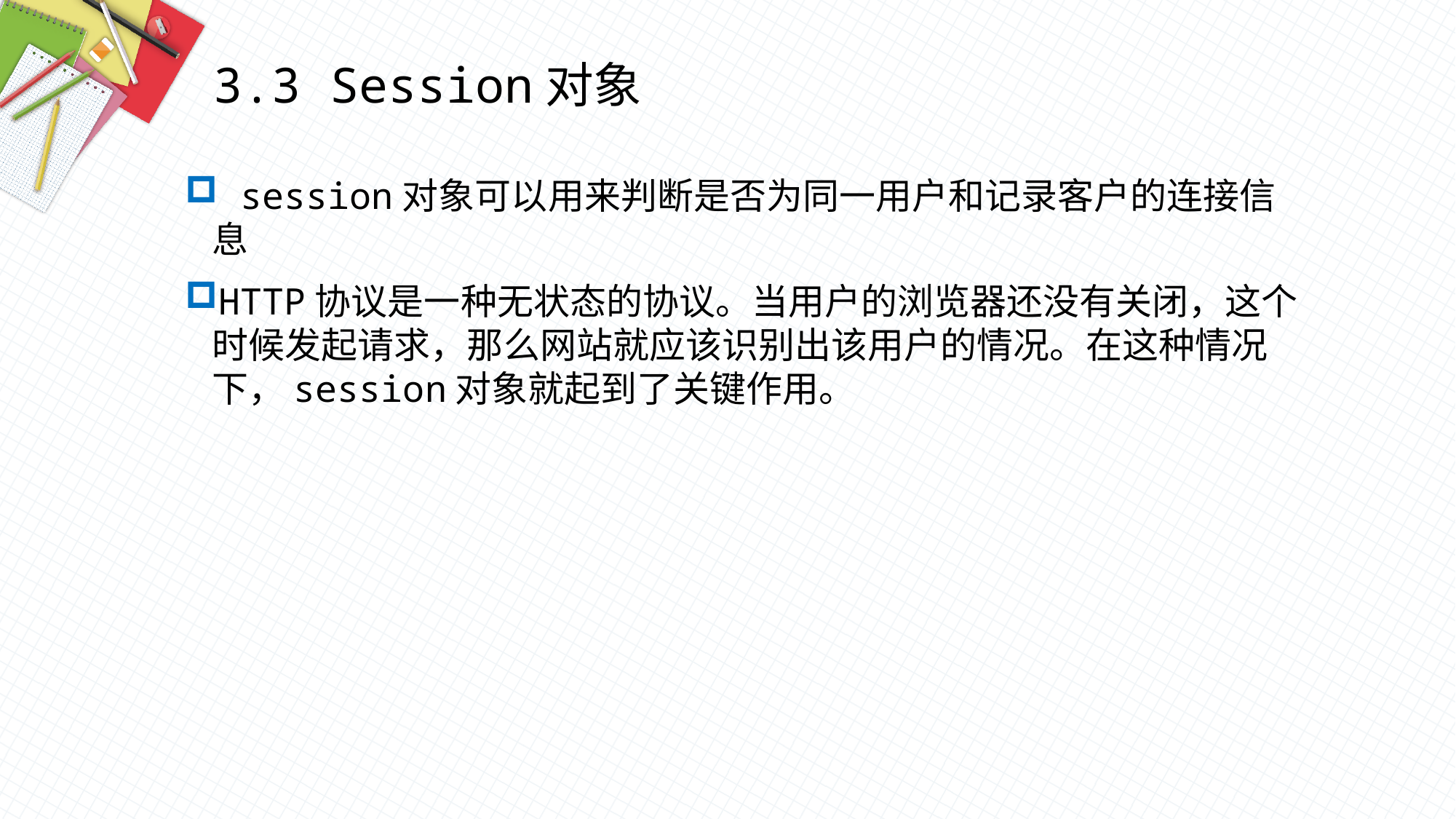

3.3 Session对象
 session对象可以用来判断是否为同一用户和记录客户的连接信息
HTTP协议是一种无状态的协议。当用户的浏览器还没有关闭，这个时候发起请求，那么网站就应该识别出该用户的情况。在这种情况下，session对象就起到了关键作用。